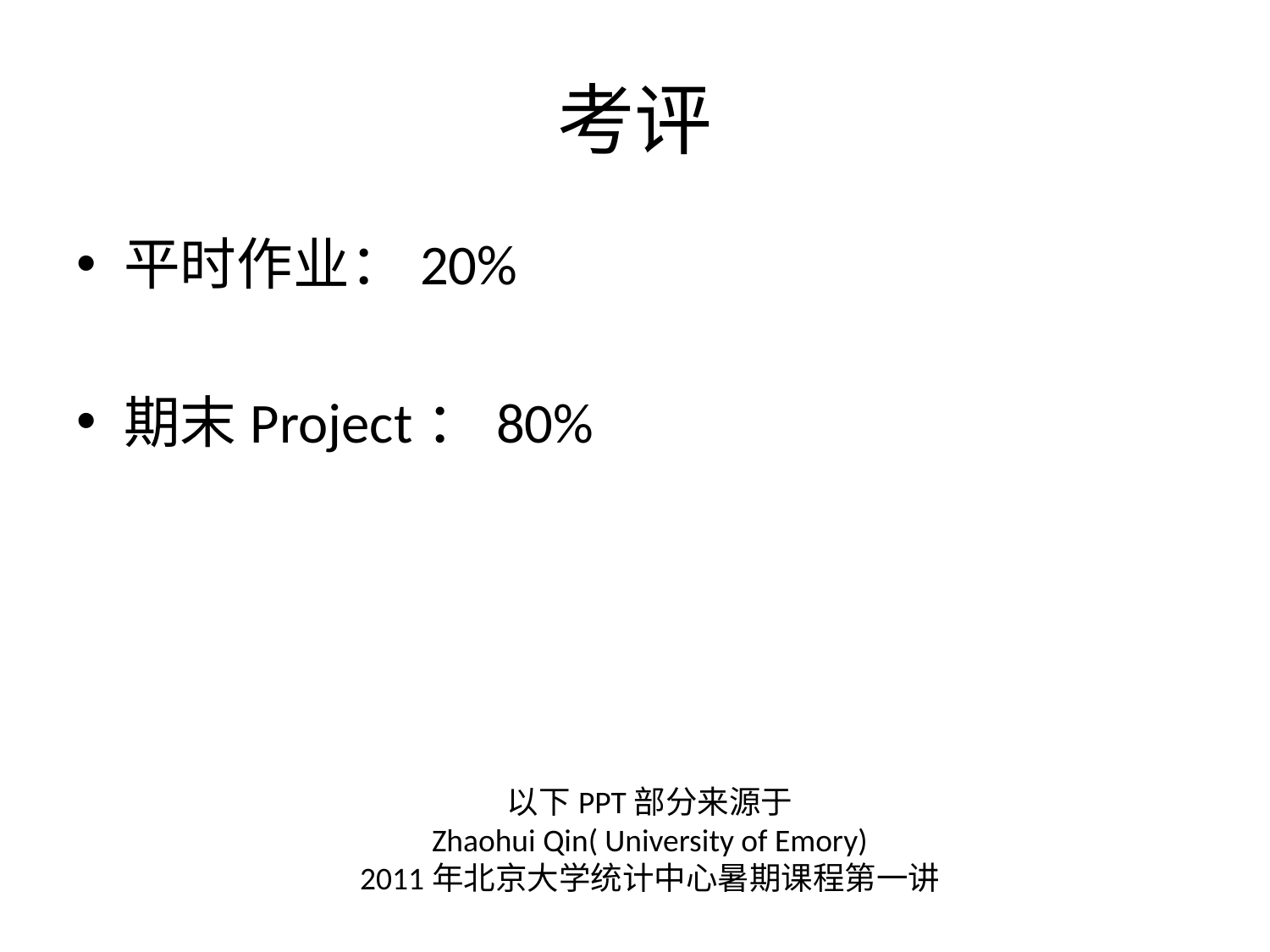

# 考评
平时作业：20%

期末Project：80%
以下PPT部分来源于
Zhaohui Qin( University of Emory)
2011年北京大学统计中心暑期课程第一讲